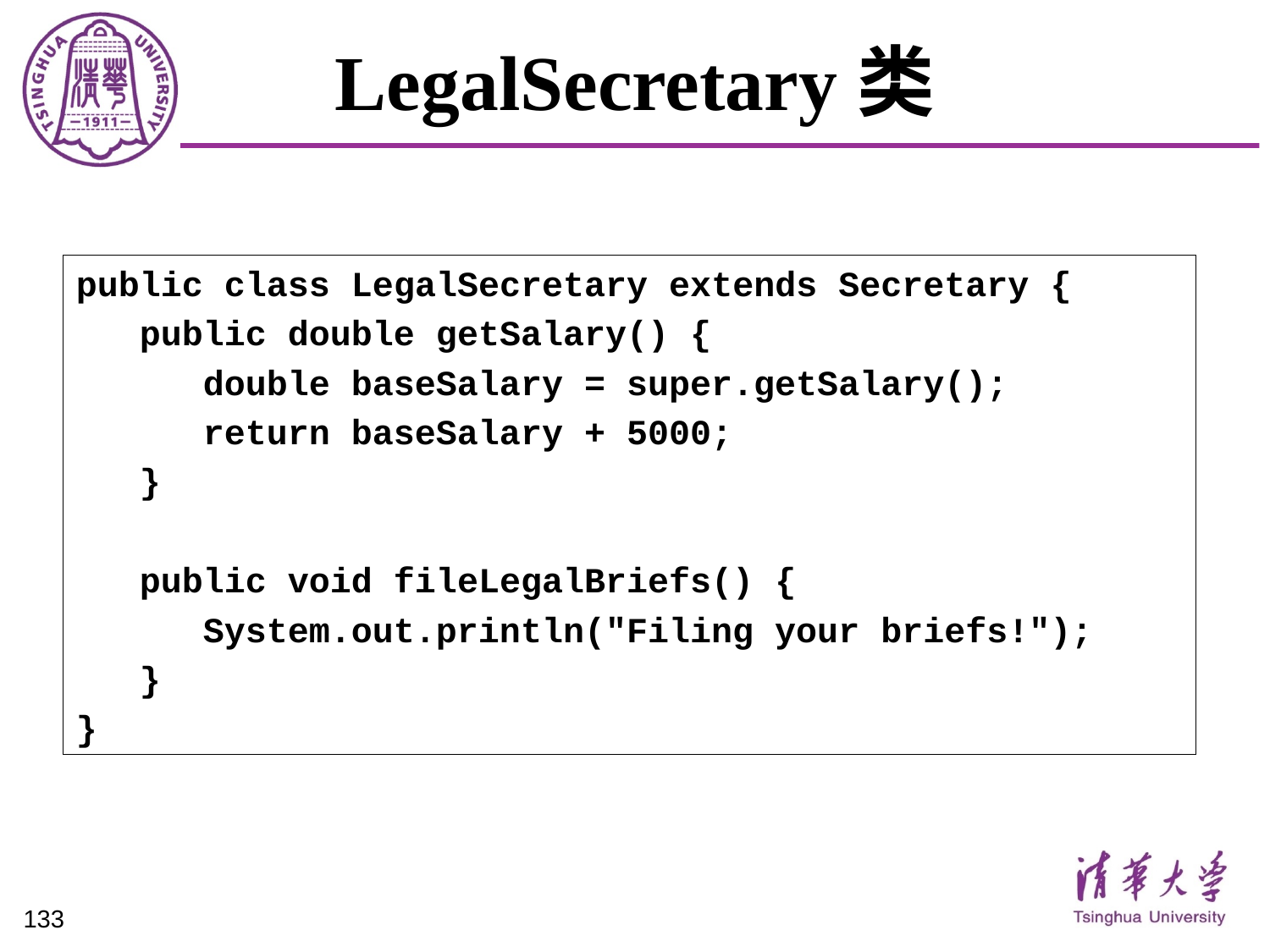

# LegalSecretary类
public class LegalSecretary extends Secretary {
   public double getSalary() {
      double baseSalary = super.getSalary();
      return baseSalary + 5000;
   }

   public void fileLegalBriefs() {
      System.out.println("Filing your briefs!");
   }
}
133